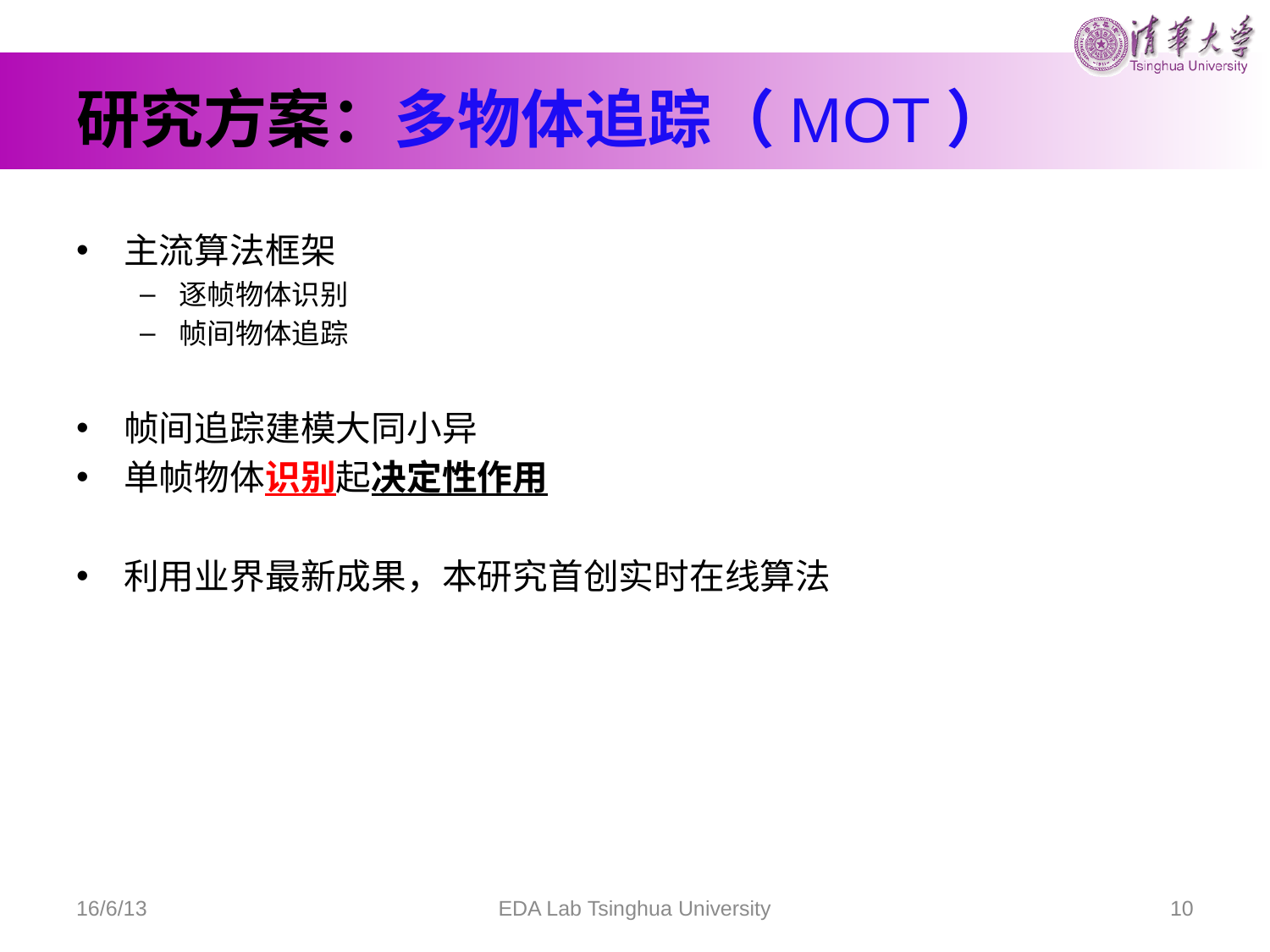

# 研究方案：多物体追踪（MOT）
主流算法框架
逐帧物体识别
帧间物体追踪

帧间追踪建模大同小异
单帧物体识别起决定性作用

利用业界最新成果，本研究首创实时在线算法
16/6/13
EDA Lab Tsinghua University
10